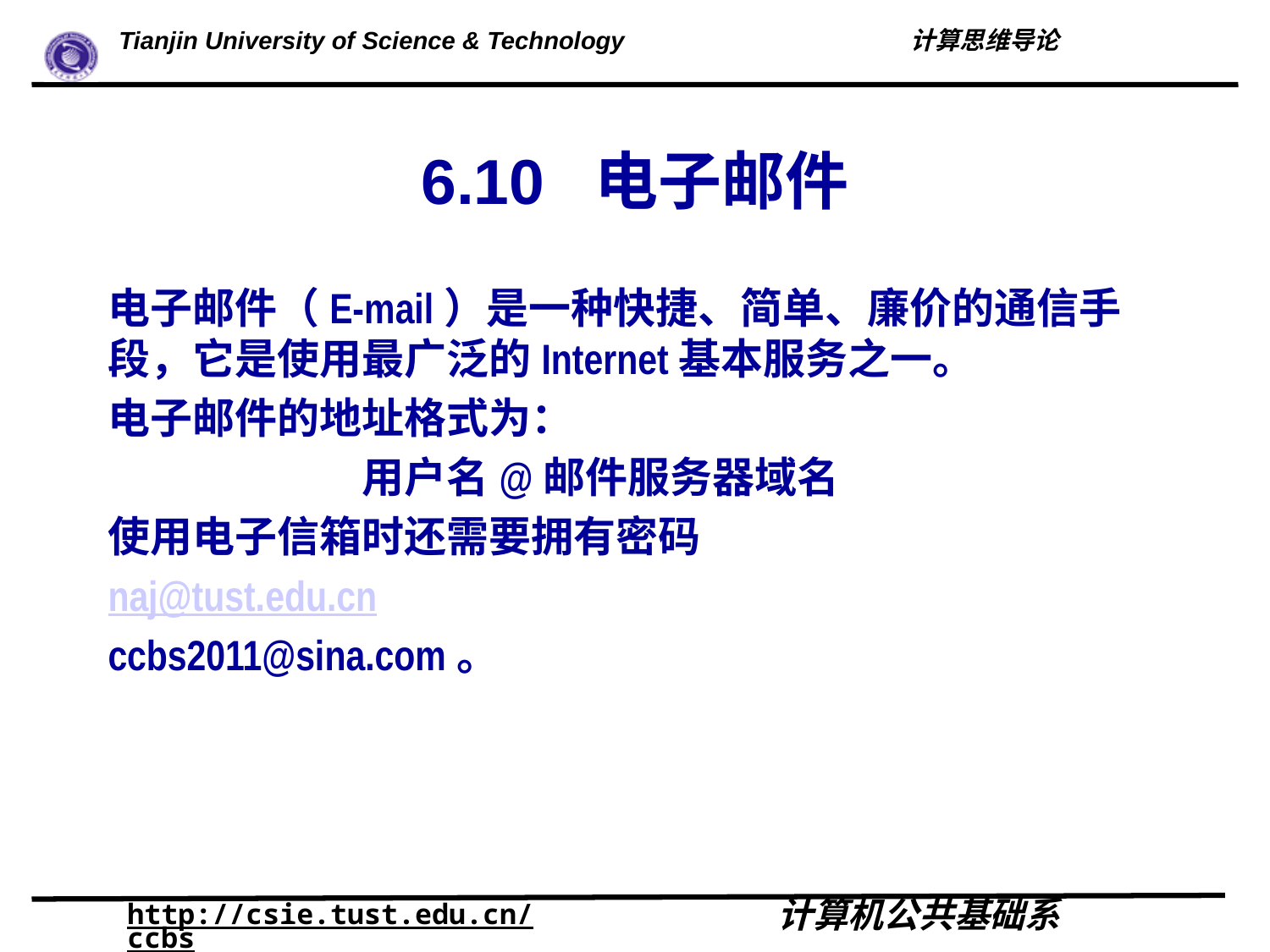

# 6.10  电子邮件
电子邮件（E-mail）是一种快捷、简单、廉价的通信手段，它是使用最广泛的Internet基本服务之一。
电子邮件的地址格式为：
		用户名@邮件服务器域名
使用电子信箱时还需要拥有密码
naj@tust.edu.cn
ccbs2011@sina.com。